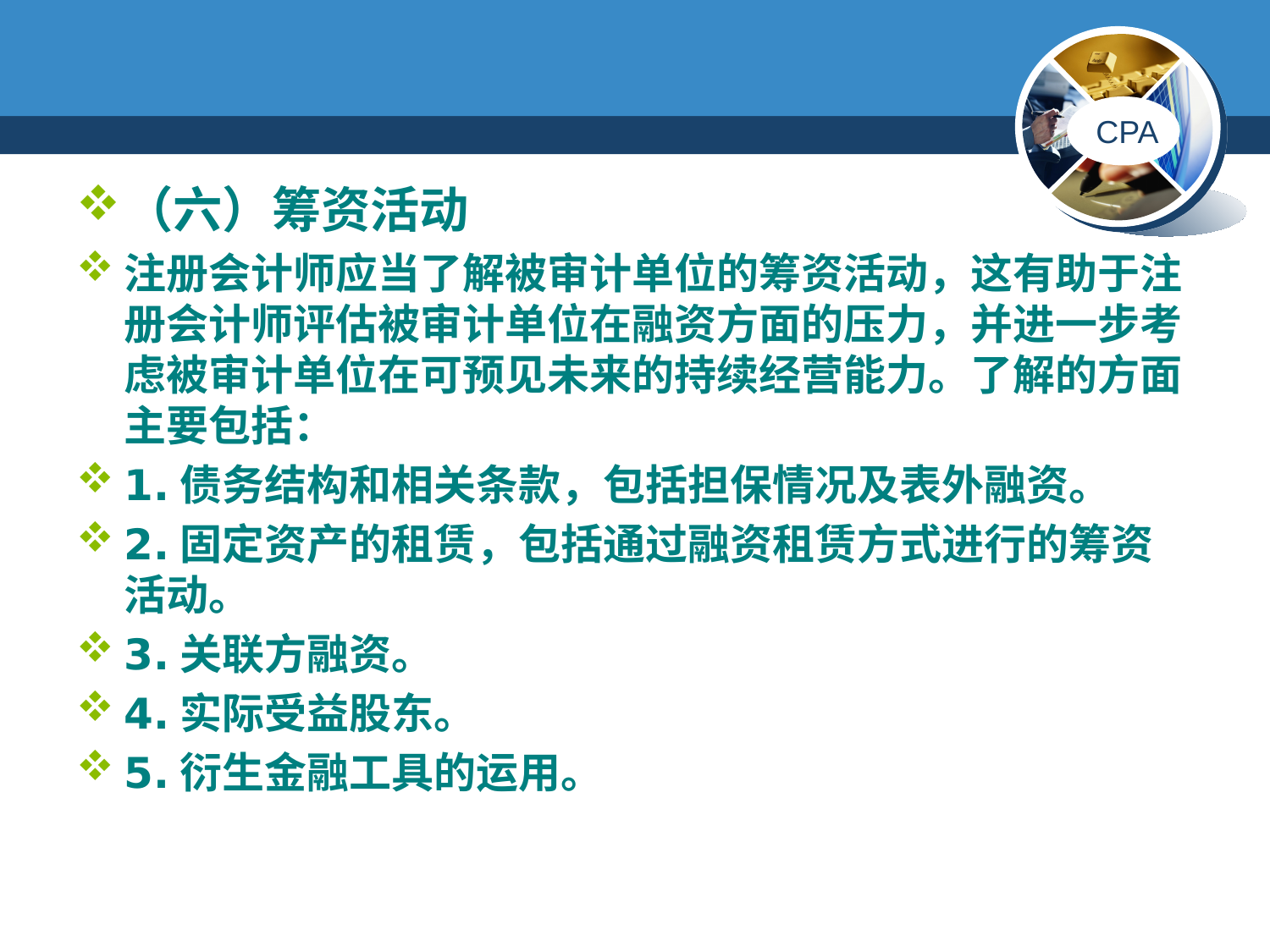

#
（六）筹资活动
注册会计师应当了解被审计单位的筹资活动，这有助于注册会计师评估被审计单位在融资方面的压力，并进一步考虑被审计单位在可预见未来的持续经营能力。了解的方面主要包括：
1.债务结构和相关条款，包括担保情况及表外融资。
2.固定资产的租赁，包括通过融资租赁方式进行的筹资活动。
3.关联方融资。
4.实际受益股东。
5.衍生金融工具的运用。